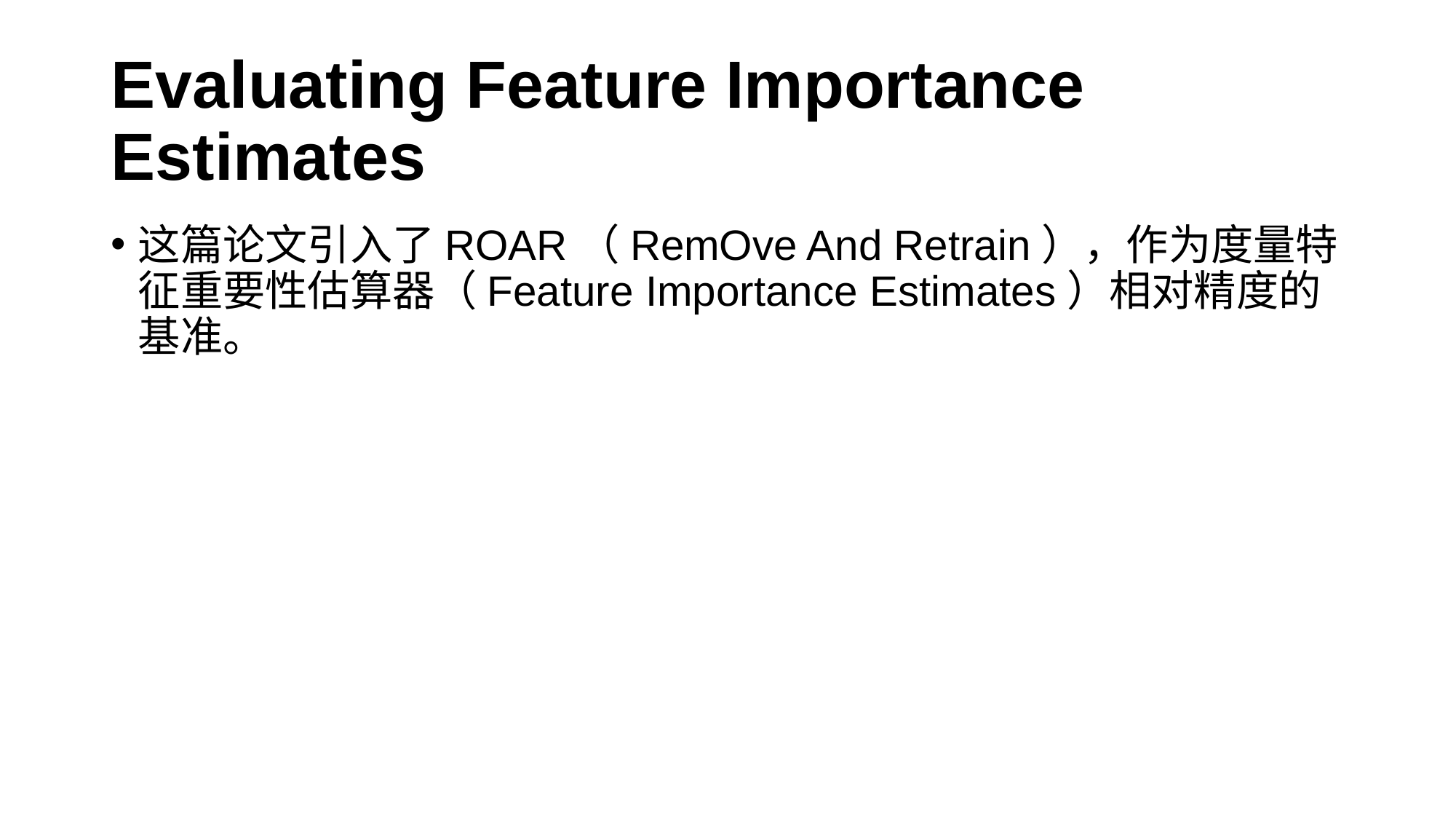

# Evaluating Feature Importance Estimates
这篇论文引入了ROAR（RemOve And Retrain），作为度量特征重要性估算器（Feature Importance Estimates）相对精度的基准。